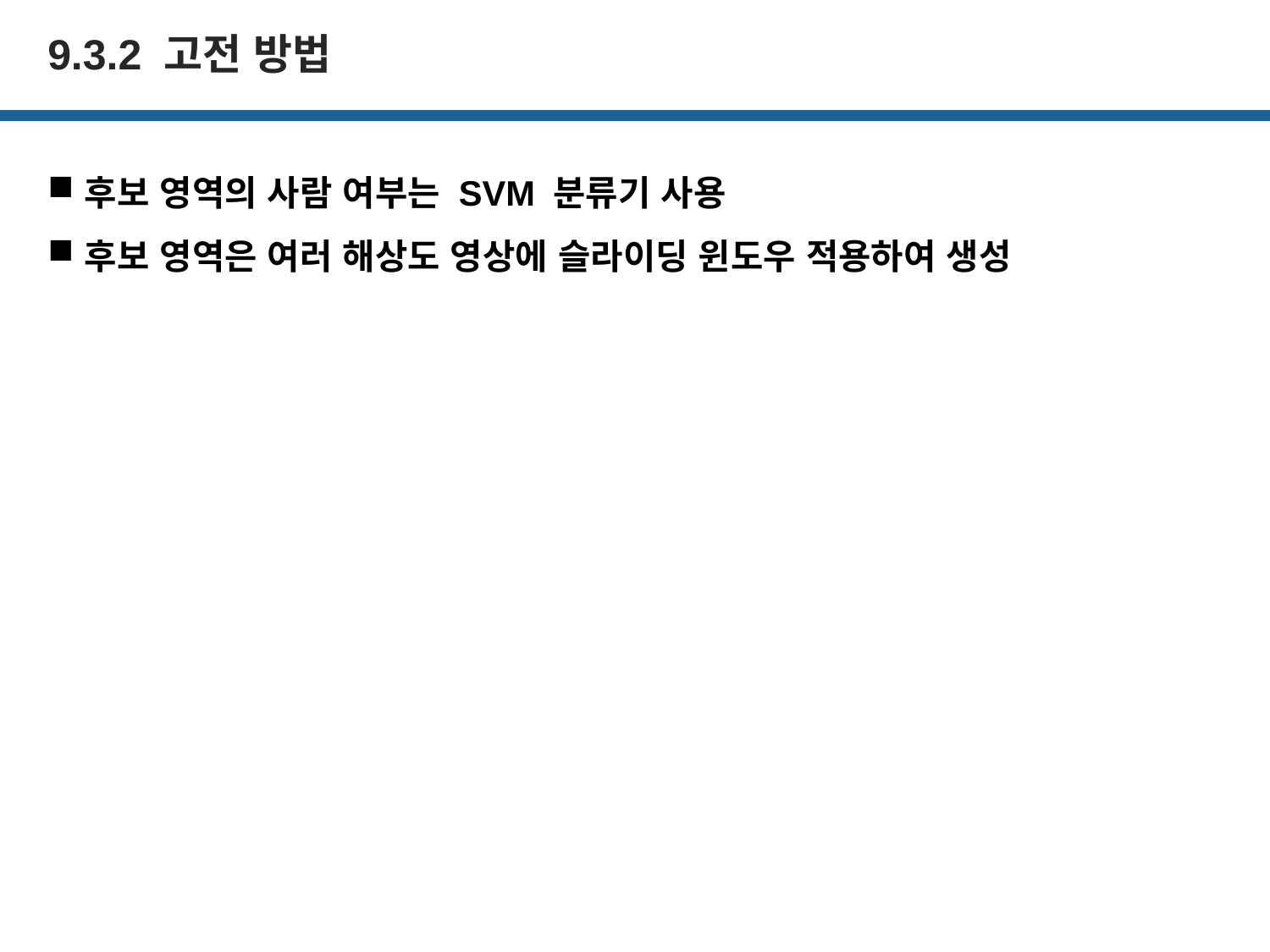

# 9.3.2 고전 방법
후보 영역의 사람 여부는 SVM 분류기 사용
후보 영역은 여러 해상도 영상에 슬라이딩 윈도우 적용하여 생성